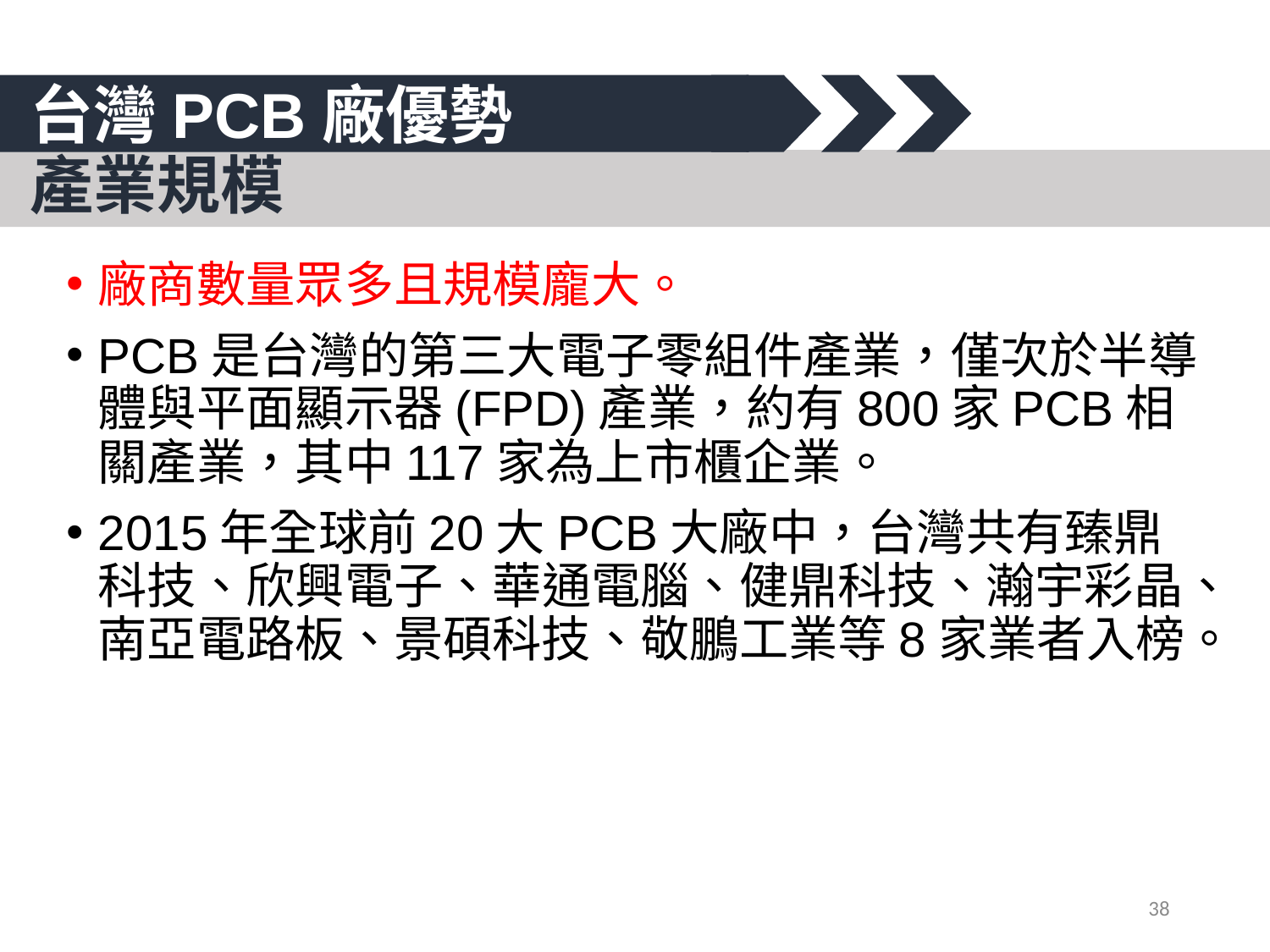

台灣PCB廠優勢
產業規模
廠商數量眾多且規模龐大。
PCB是台灣的第三大電子零組件產業，僅次於半導體與平面顯示器(FPD)產業，約有800家PCB相關產業，其中117家為上市櫃企業。
2015年全球前20大PCB大廠中，台灣共有臻鼎科技、欣興電子、華通電腦、健鼎科技、瀚宇彩晶、南亞電路板、景碩科技、敬鵬工業等8家業者入榜。
38